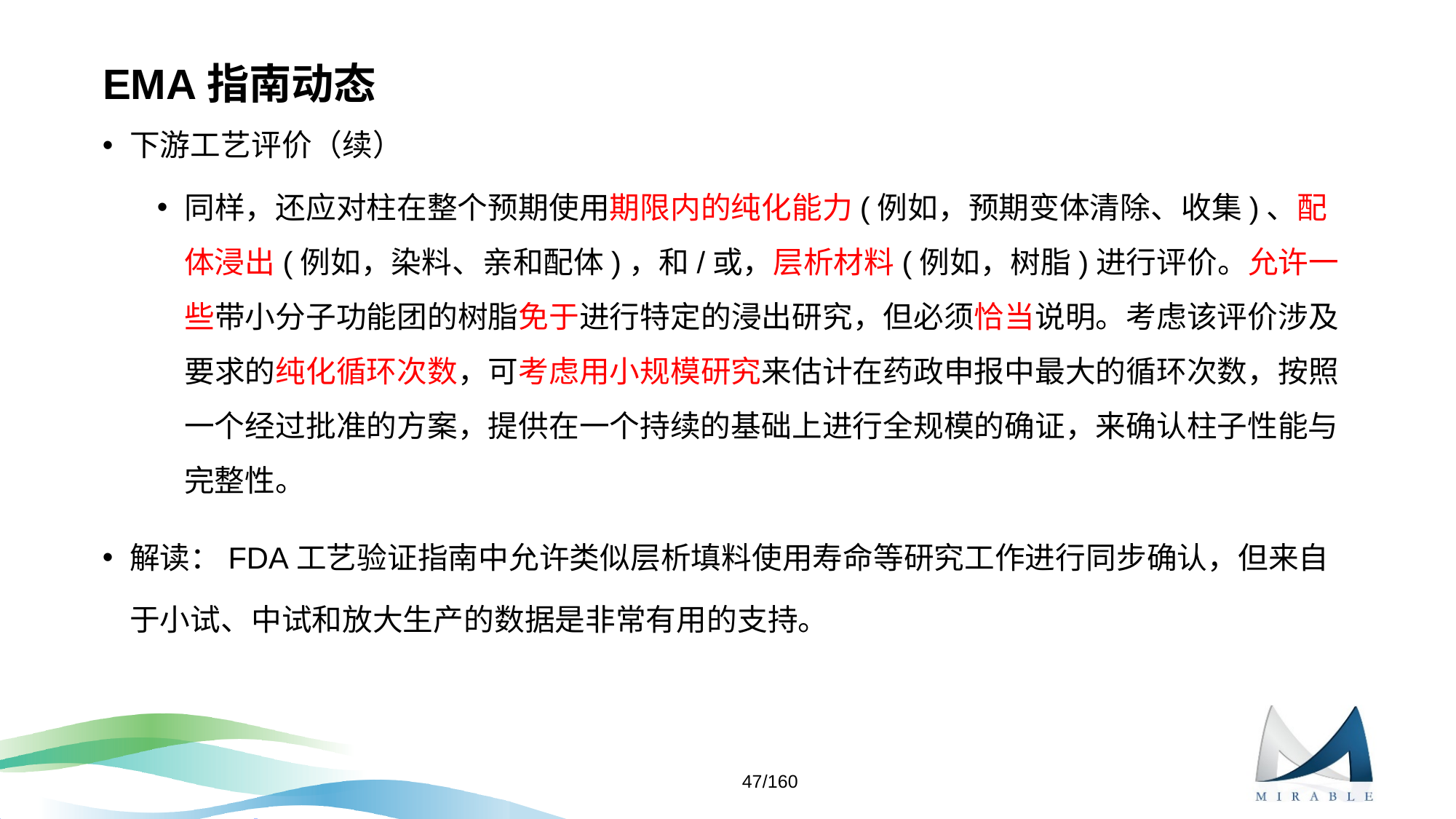

# EMA指南动态
下游工艺评价（续）
同样，还应对柱在整个预期使用期限内的纯化能力(例如，预期变体清除、收集)、配体浸出(例如，染料、亲和配体)，和/或，层析材料(例如，树脂)进行评价。允许一些带小分子功能团的树脂免于进行特定的浸出研究，但必须恰当说明。考虑该评价涉及要求的纯化循环次数，可考虑用小规模研究来估计在药政申报中最大的循环次数，按照一个经过批准的方案，提供在一个持续的基础上进行全规模的确证，来确认柱子性能与完整性。
解读：FDA工艺验证指南中允许类似层析填料使用寿命等研究工作进行同步确认，但来自于小试、中试和放大生产的数据是非常有用的支持。
47/160